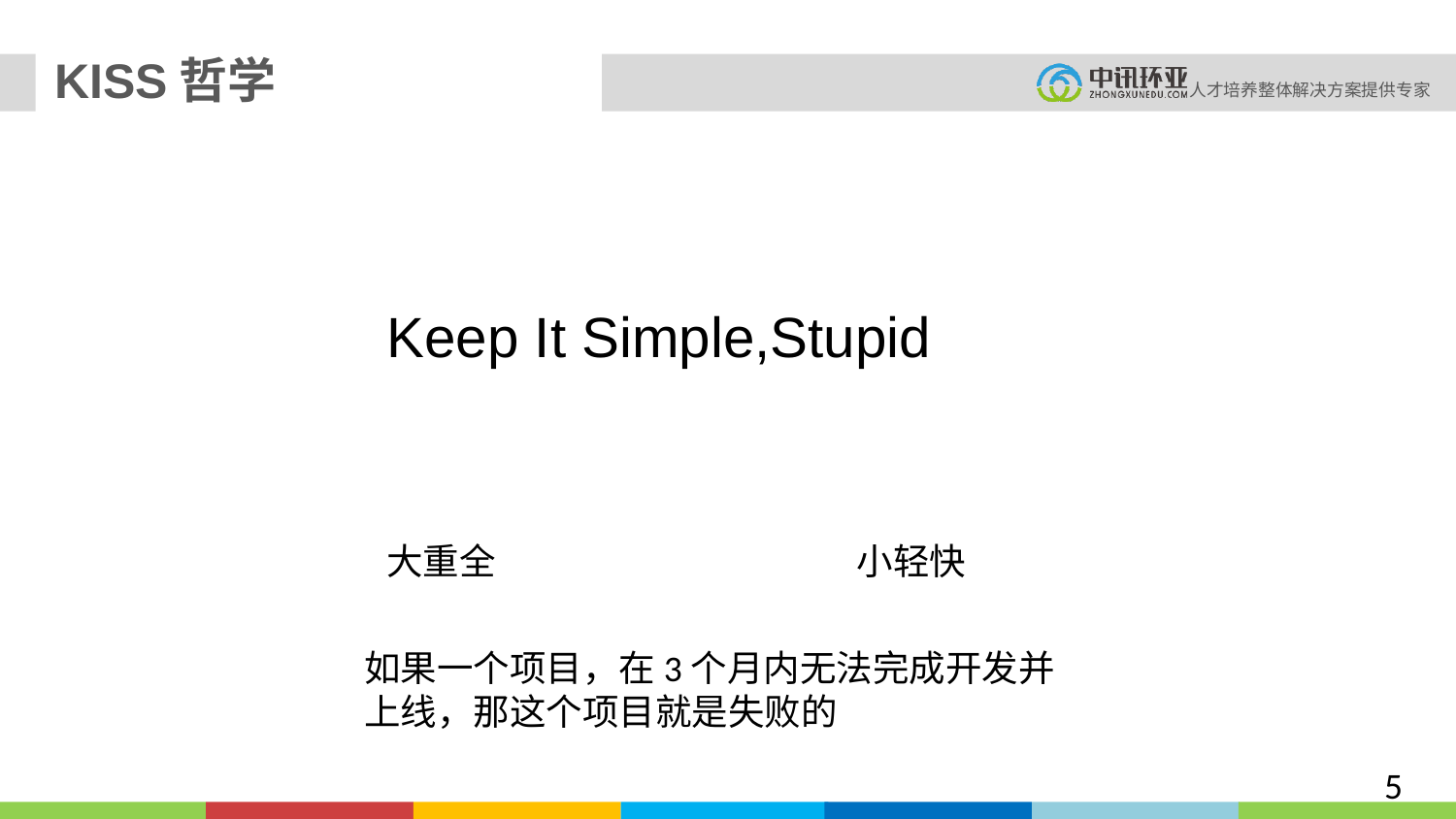

KISS哲学
Keep It Simple,Stupid
大重全
小轻快
如果一个项目，在3个月内无法完成开发并上线，那这个项目就是失败的
5